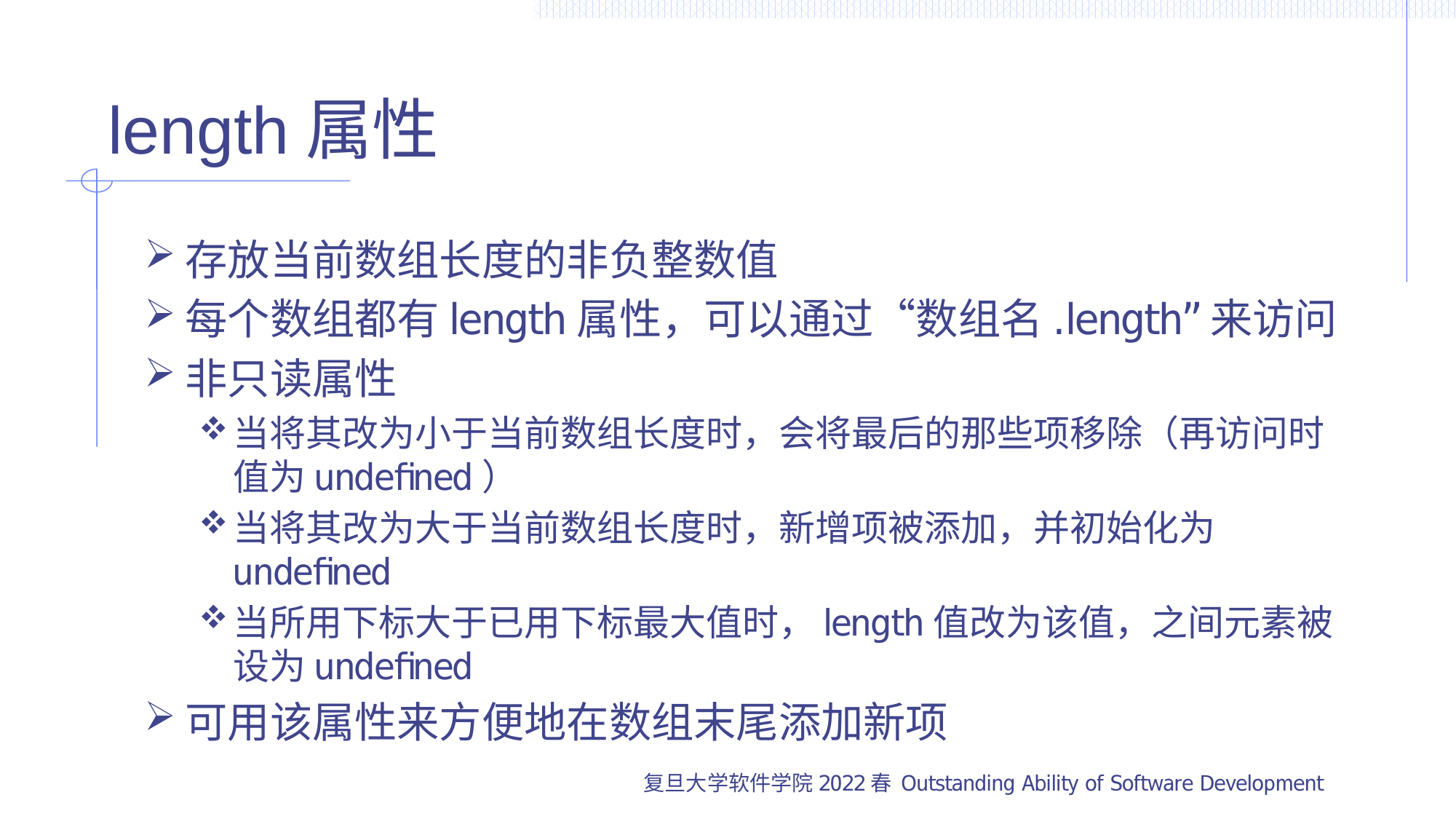

# length属性
存放当前数组长度的非负整数值
每个数组都有length属性，可以通过“数组名.length”来访问
非只读属性
当将其改为小于当前数组长度时，会将最后的那些项移除（再访问时值为undefined）
当将其改为大于当前数组长度时，新增项被添加，并初始化为undefined
当所用下标大于已用下标最大值时，length值改为该值，之间元素被设为undefined
可用该属性来方便地在数组末尾添加新项